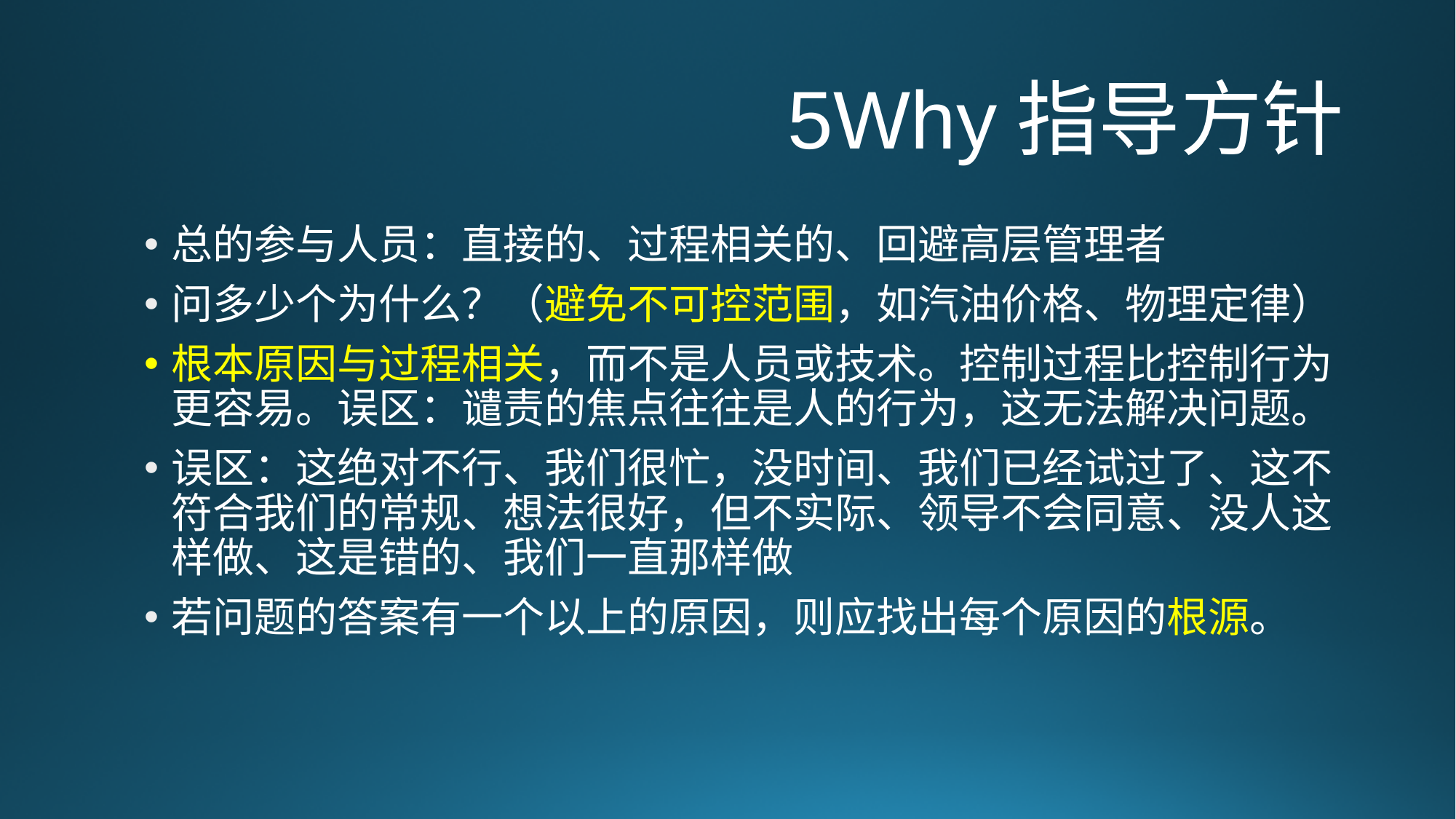

# 5Why指导方针
总的参与人员：直接的、过程相关的、回避高层管理者
问多少个为什么？（避免不可控范围，如汽油价格、物理定律）
根本原因与过程相关，而不是人员或技术。控制过程比控制行为更容易。误区：谴责的焦点往往是人的行为，这无法解决问题。
误区：这绝对不行、我们很忙，没时间、我们已经试过了、这不符合我们的常规、想法很好，但不实际、领导不会同意、没人这样做、这是错的、我们一直那样做
若问题的答案有一个以上的原因，则应找出每个原因的根源。